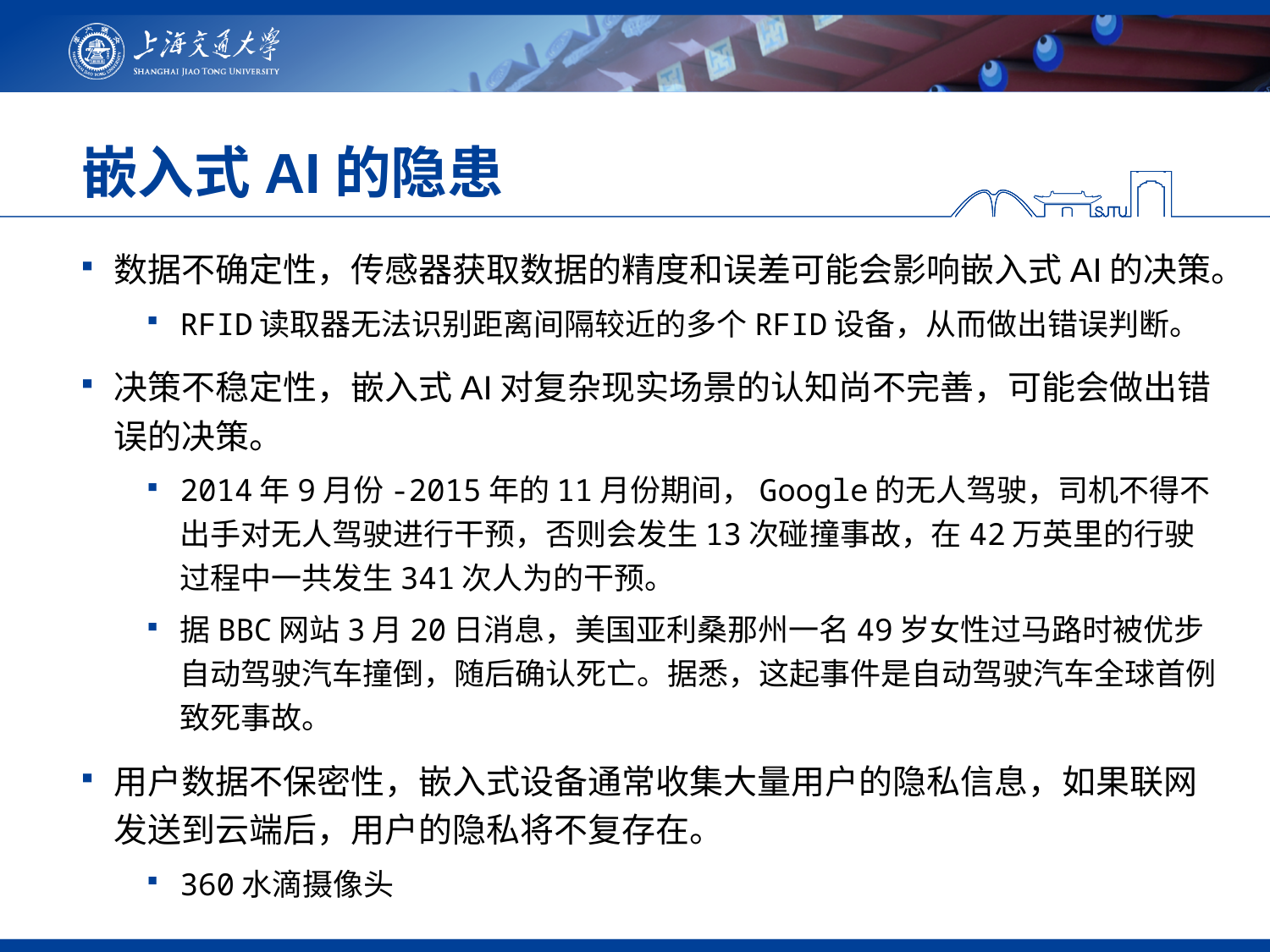

# 嵌入式AI的隐患
数据不确定性，传感器获取数据的精度和误差可能会影响嵌入式AI的决策。
RFID读取器无法识别距离间隔较近的多个RFID设备，从而做出错误判断。
决策不稳定性，嵌入式AI对复杂现实场景的认知尚不完善，可能会做出错误的决策。
2014年9月份-2015年的11月份期间，Google的无人驾驶，司机不得不出手对无人驾驶进行干预，否则会发生13次碰撞事故，在42万英里的行驶过程中一共发生341次人为的干预。
据BBC网站3月20日消息，美国亚利桑那州一名49岁女性过马路时被优步自动驾驶汽车撞倒，随后确认死亡。据悉，这起事件是自动驾驶汽车全球首例致死事故。
用户数据不保密性，嵌入式设备通常收集大量用户的隐私信息，如果联网发送到云端后，用户的隐私将不复存在。
360水滴摄像头